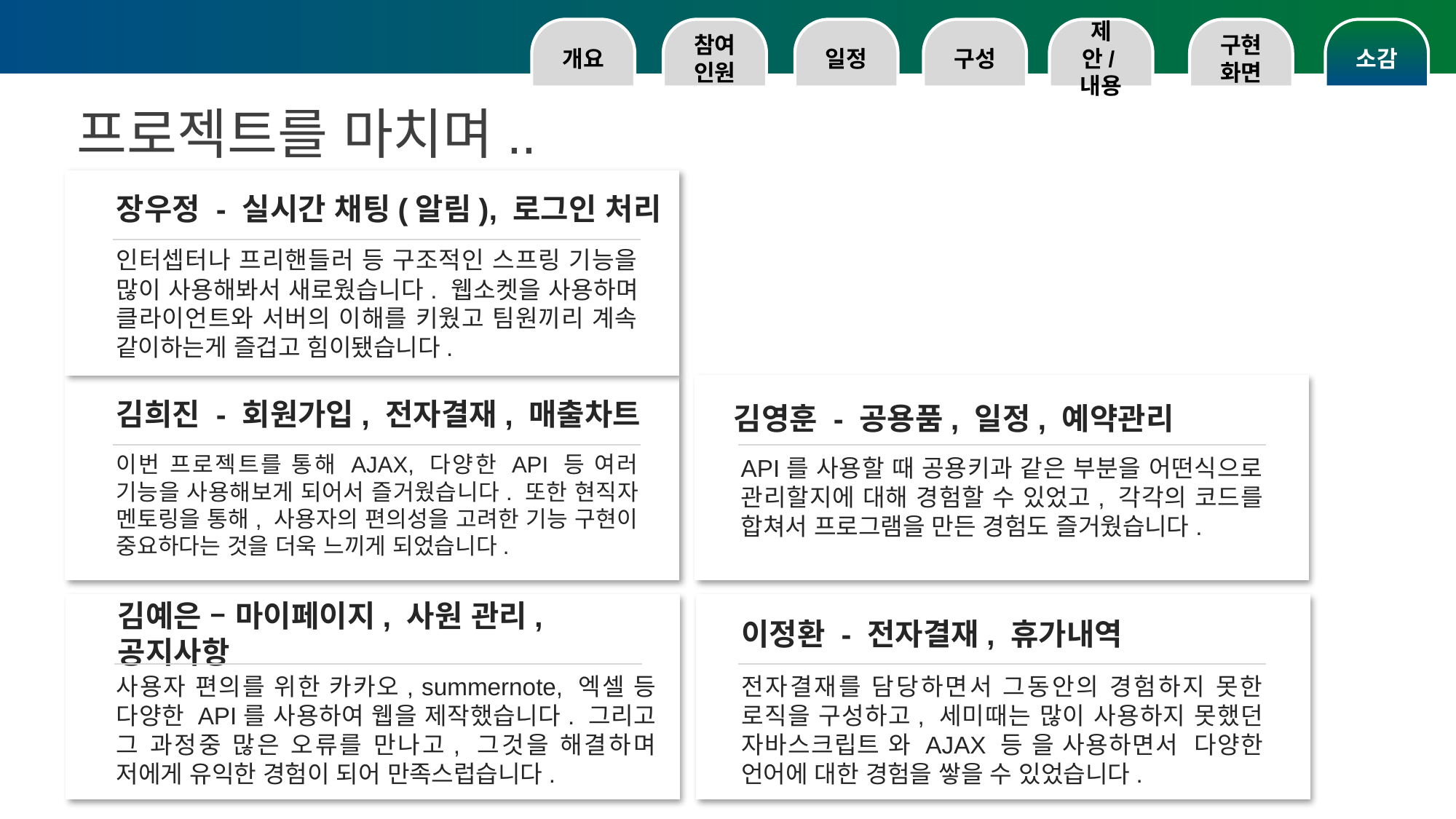

소감
구현화면
제안/내용
구성
일정
참여인원
개요

프로젝트를 마치며..

장우정 - 실시간 채팅(알림), 로그인 처리
인터셉터나 프리핸들러 등 구조적인 스프링 기능을 많이 사용해봐서 새로웠습니다. 웹소켓을 사용하며 클라이언트와 서버의 이해를 키웠고 팀원끼리 계속 같이하는게 즐겁고 힘이됐습니다.

김희진 - 회원가입, 전자결재, 매출차트
김영훈 - 공용품, 일정, 예약관리
이번 프로젝트를 통해 AJAX, 다양한 API 등 여러 기능을 사용해보게 되어서 즐거웠습니다. 또한 현직자 멘토링을 통해, 사용자의 편의성을 고려한 기능 구현이 중요하다는 것을 더욱 느끼게 되었습니다.
API를 사용할 때 공용키과 같은 부분을 어떤식으로 관리할지에 대해 경험할 수 있었고, 각각의 코드를 합쳐서 프로그램을 만든 경험도 즐거웠습니다.

김예은 – 마이페이지, 사원 관리, 공지사항
이정환 - 전자결재, 휴가내역
전자결재를 담당하면서 그동안의 경험하지 못한 로직을 구성하고, 세미때는 많이 사용하지 못했던 자바스크립트 와 AJAX 등 을 사용하면서  다양한 언어에 대한 경험을 쌓을 수 있었습니다.
사용자 편의를 위한 카카오, summernote, 엑셀 등 다양한 API를 사용하여 웹을 제작했습니다. 그리고 그 과정중 많은 오류를 만나고, 그것을 해결하며 저에게 유익한 경험이 되어 만족스럽습니다.